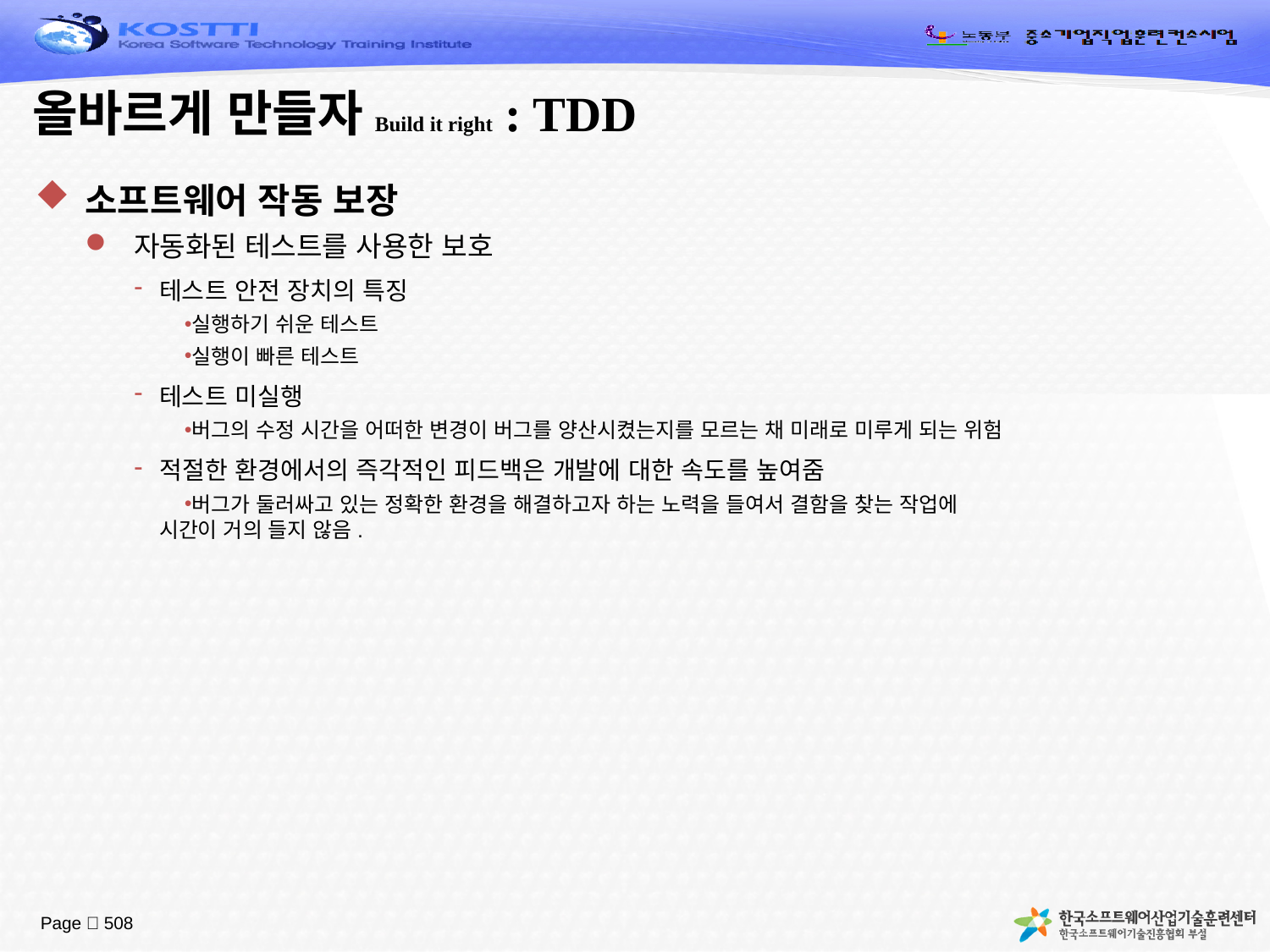

# 올바르게 만들자Build it right : TDD
소프트웨어 작동 보장
자동화된 테스트를 사용한 보호
테스트 안전 장치의 특징
실행하기 쉬운 테스트
실행이 빠른 테스트
테스트 미실행
버그의 수정 시간을 어떠한 변경이 버그를 양산시켰는지를 모르는 채 미래로 미루게 되는 위험
적절한 환경에서의 즉각적인 피드백은 개발에 대한 속도를 높여줌
버그가 둘러싸고 있는 정확한 환경을 해결하고자 하는 노력을 들여서 결함을 찾는 작업에
시간이 거의 들지 않음.